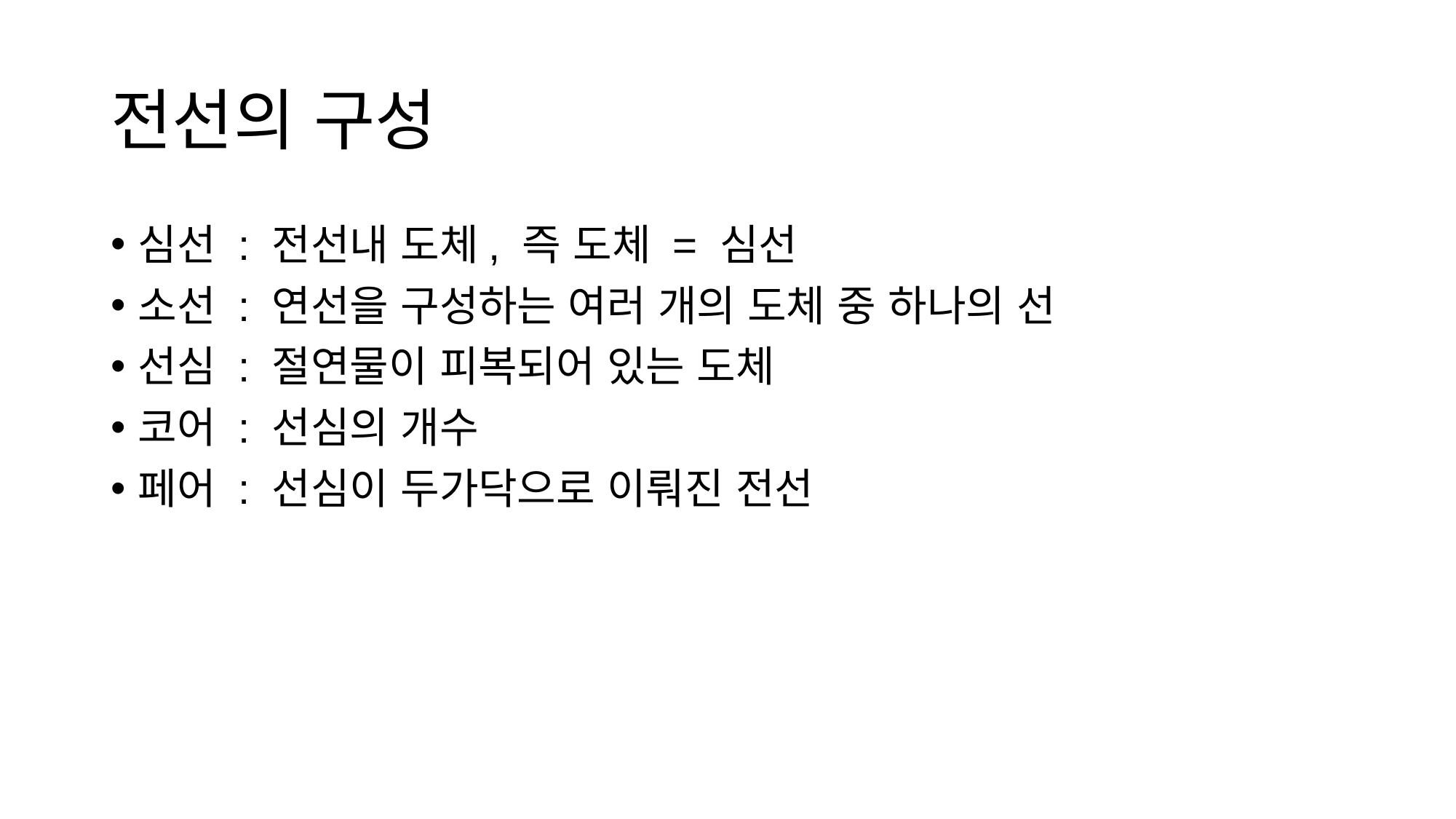

# 전선의 구성
심선 : 전선내 도체, 즉 도체 = 심선
소선 : 연선을 구성하는 여러 개의 도체 중 하나의 선
선심 : 절연물이 피복되어 있는 도체
코어 : 선심의 개수
페어 : 선심이 두가닥으로 이뤄진 전선